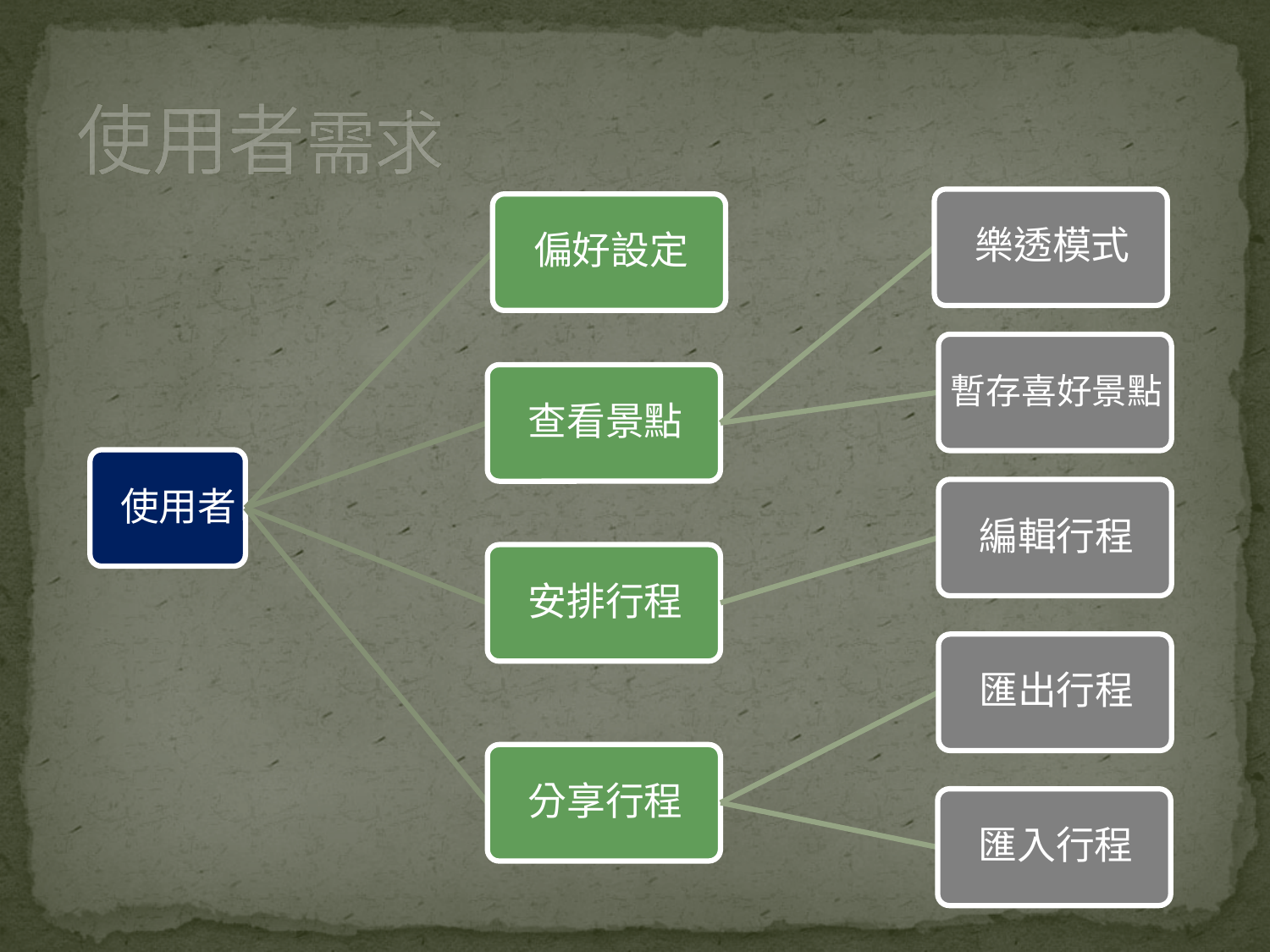

# 使用者需求
 使用者

偏好設定

查看景點

樂透模式

暫存喜好景點

安排行程

編輯行程

分享行程

匯出行程

匯入行程